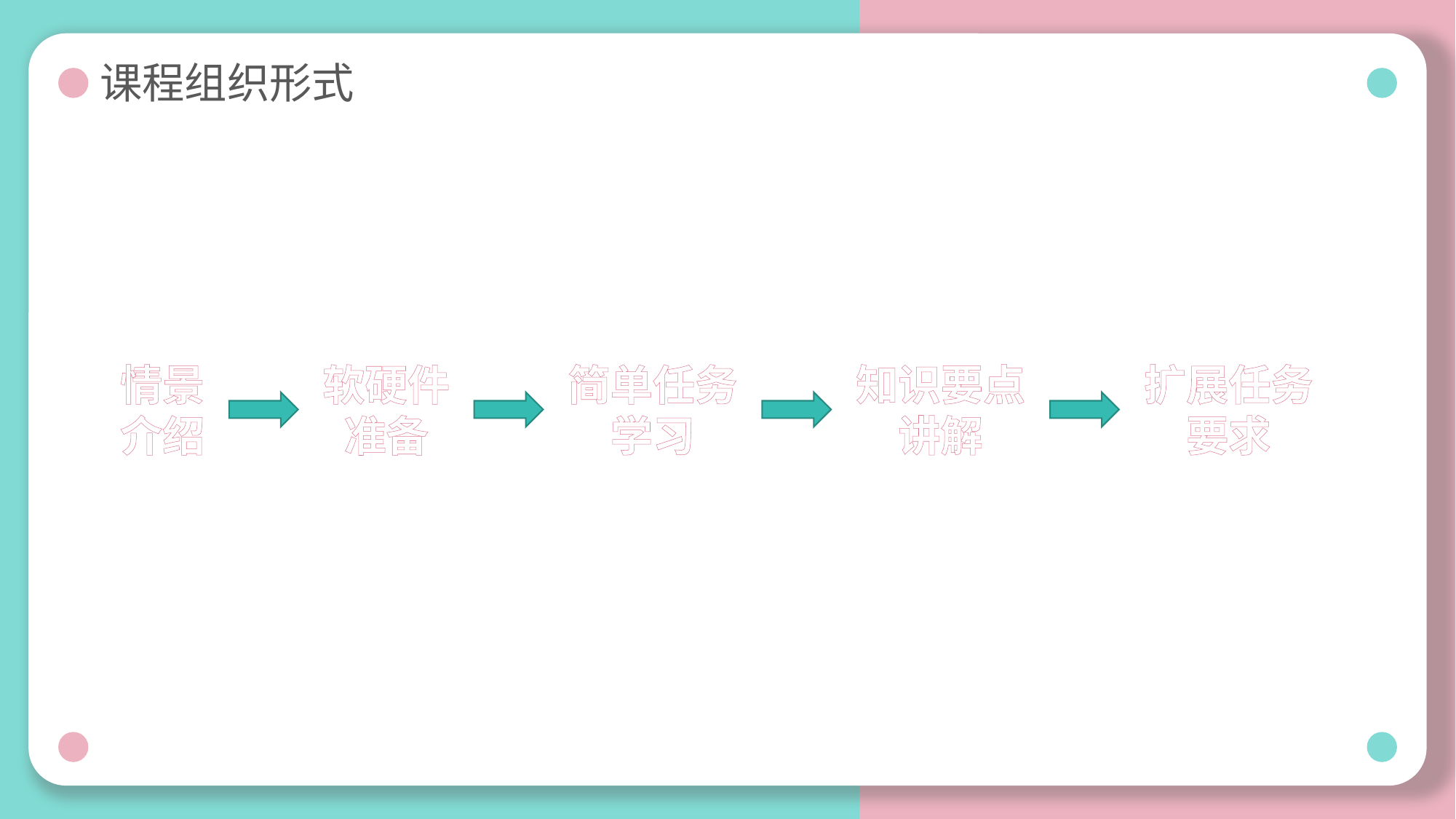

# 课程组织形式
知识要点
讲解
扩展任务
要求
情景
介绍
软硬件
准备
简单任务
学习